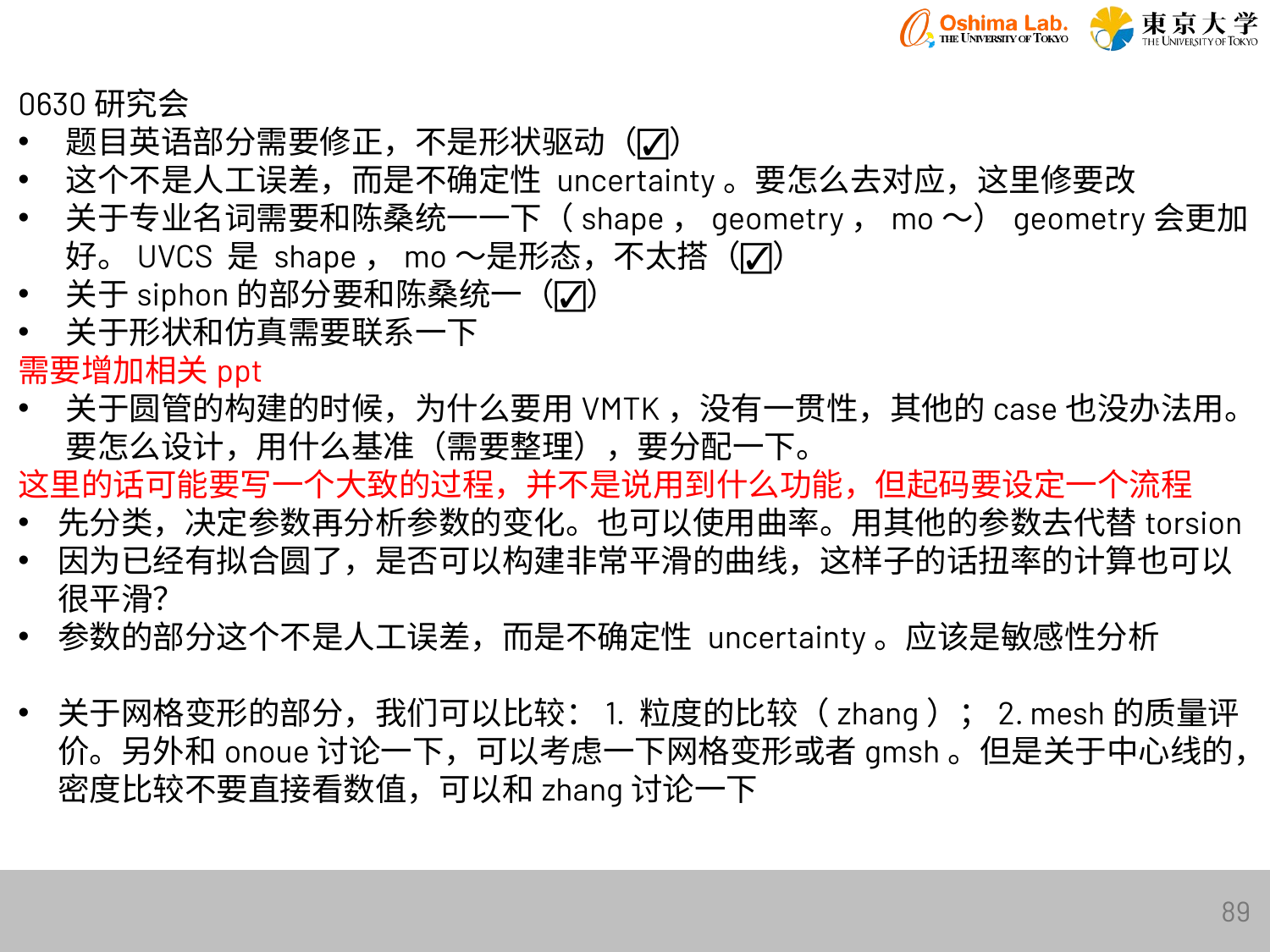

0630研究会
题目英语部分需要修正，不是形状驱动（☑️）
这个不是人工误差，而是不确定性 uncertainty。要怎么去对应，这里修要改
关于专业名词需要和陈桑统一一下（shape，geometry，mo～）geometry会更加好。UVCS 是 shape，mo～是形态，不太搭（☑️）
关于siphon的部分要和陈桑统一（☑️）
关于形状和仿真需要联系一下
需要增加相关ppt
关于圆管的构建的时候，为什么要用VMTK，没有一贯性，其他的case也没办法用。要怎么设计，用什么基准（需要整理），要分配一下。
这里的话可能要写一个大致的过程，并不是说用到什么功能，但起码要设定一个流程
先分类，决定参数再分析参数的变化。也可以使用曲率。用其他的参数去代替torsion
因为已经有拟合圆了，是否可以构建非常平滑的曲线，这样子的话扭率的计算也可以很平滑？
参数的部分这个不是人工误差，而是不确定性 uncertainty。应该是敏感性分析

关于网格变形的部分，我们可以比较：1. 粒度的比较（zhang）；2. mesh的质量评价。另外和onoue讨论一下，可以考虑一下网格变形或者gmsh。但是关于中心线的，密度比较不要直接看数值，可以和zhang讨论一下

89